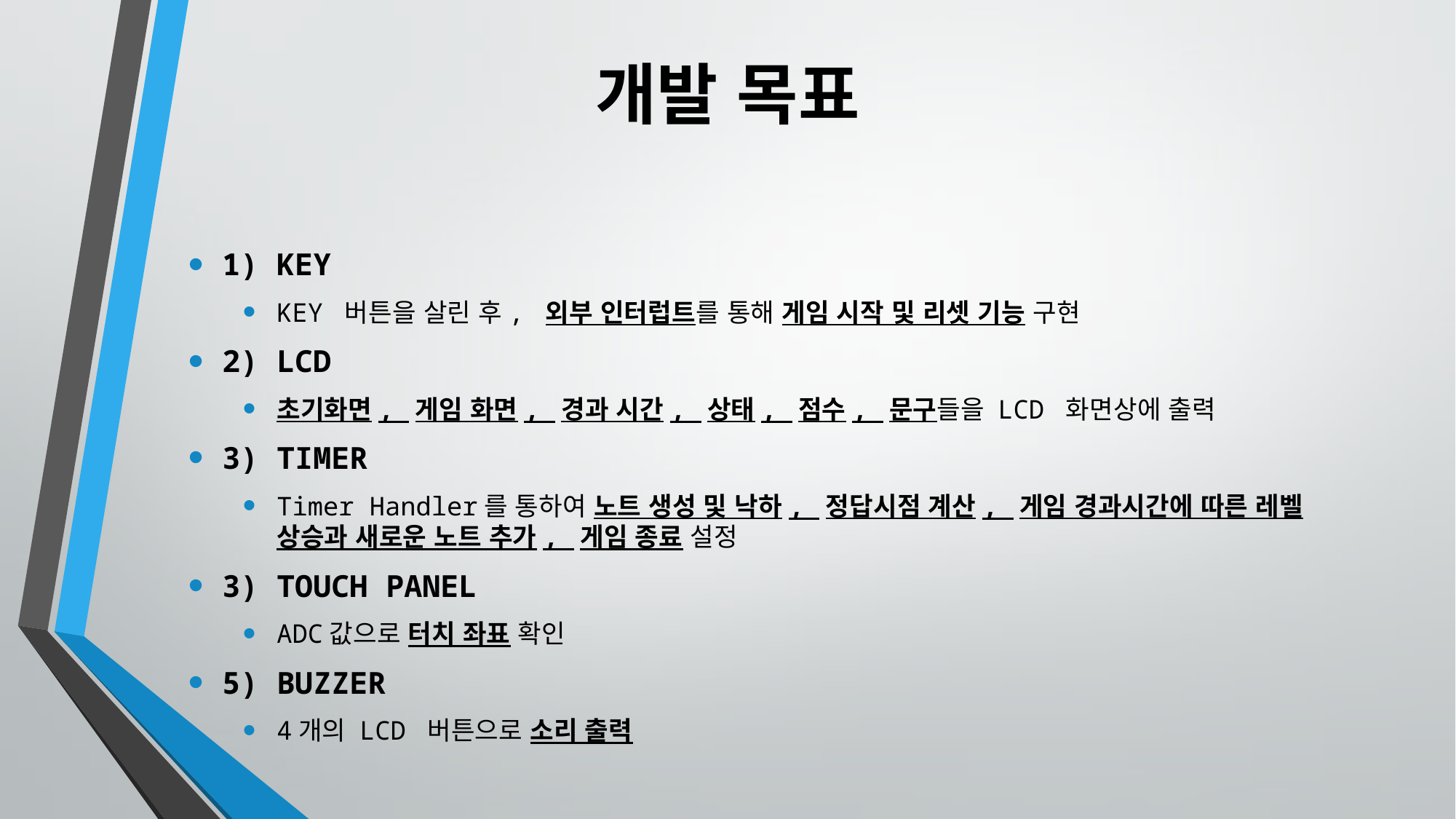

# 개발 목표

1) KEY
KEY 버튼을 살린 후, 외부 인터럽트를 통해 게임 시작 및 리셋 기능 구현
2) LCD
초기화면, 게임 화면, 경과 시간, 상태, 점수, 문구들을 LCD 화면상에 출력
3) TIMER
Timer Handler를 통하여 노트 생성 및 낙하, 정답시점 계산, 게임 경과시간에 따른 레벨 상승과 새로운 노트 추가, 게임 종료 설정
3) TOUCH PANEL
ADC값으로 터치 좌표 확인
5) BUZZER
4개의 LCD 버튼으로 소리 출력